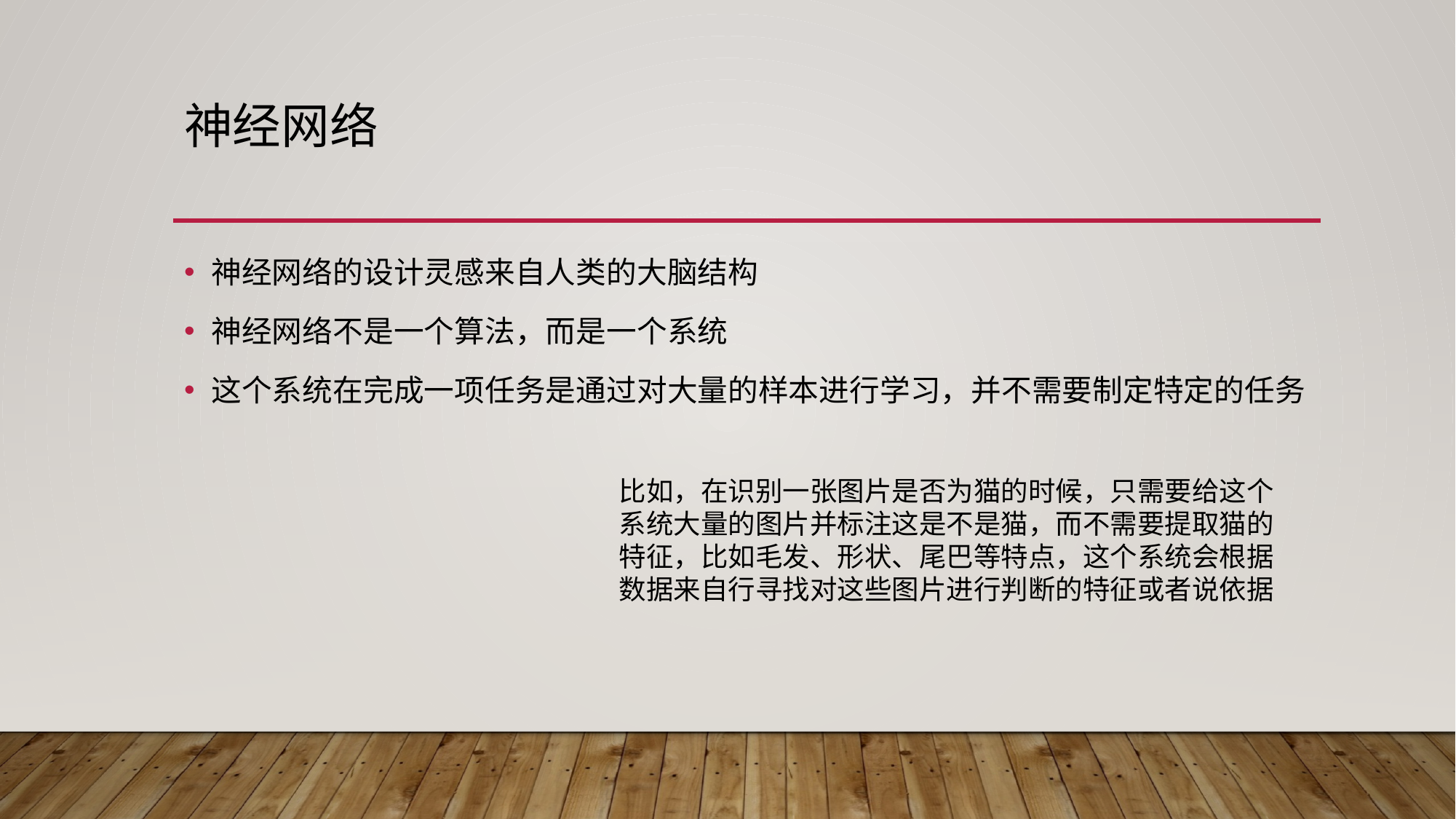

# 神经网络
神经网络的设计灵感来自人类的大脑结构
神经网络不是一个算法，而是一个系统
这个系统在完成一项任务是通过对大量的样本进行学习，并不需要制定特定的任务
比如，在识别一张图片是否为猫的时候，只需要给这个系统大量的图片并标注这是不是猫，而不需要提取猫的特征，比如毛发、形状、尾巴等特点，这个系统会根据数据来自行寻找对这些图片进行判断的特征或者说依据